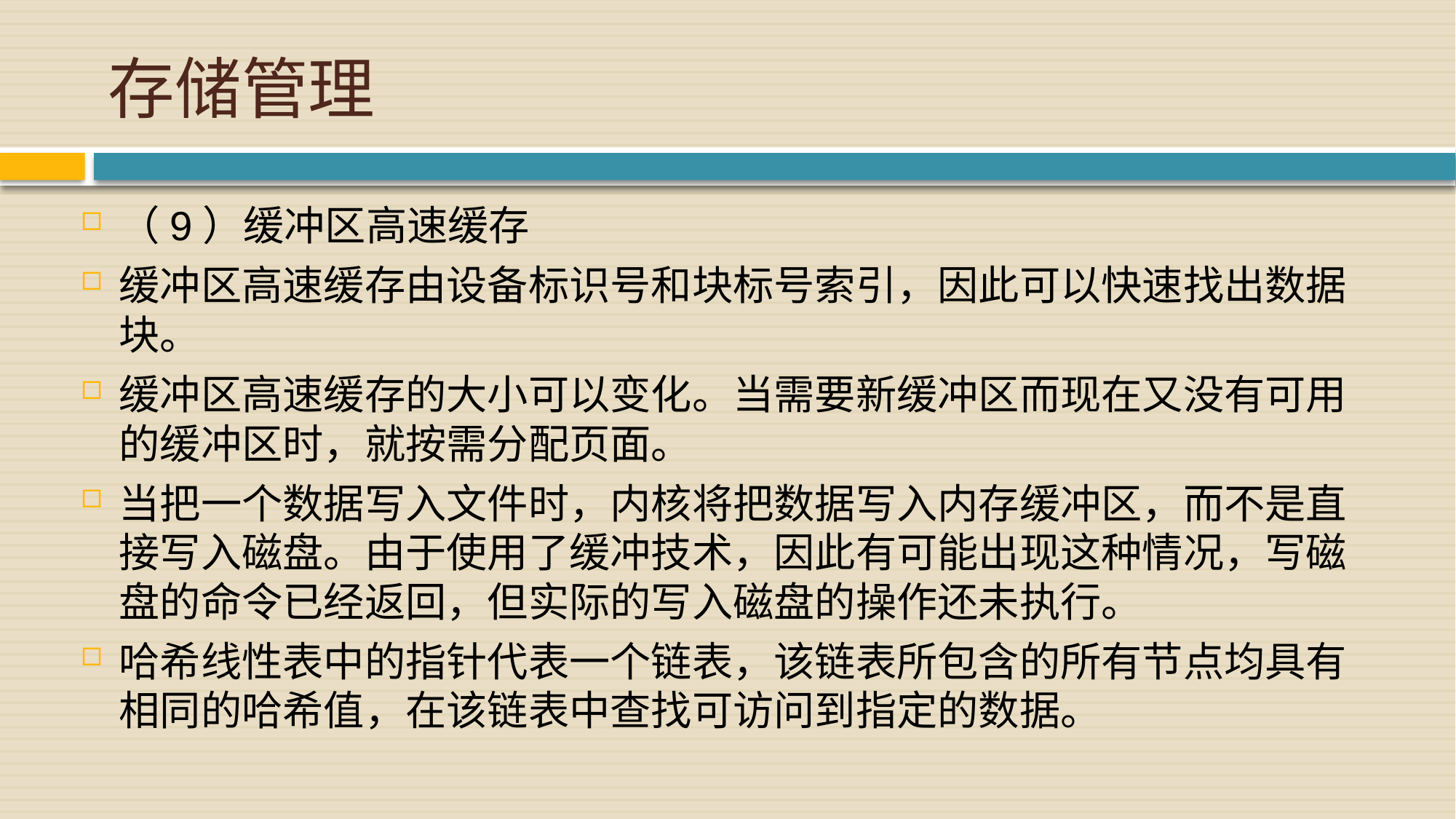

# 存储管理
（9）缓冲区高速缓存
缓冲区高速缓存由设备标识号和块标号索引，因此可以快速找出数据块。
缓冲区高速缓存的大小可以变化。当需要新缓冲区而现在又没有可用的缓冲区时，就按需分配页面。
当把一个数据写入文件时，内核将把数据写入内存缓冲区，而不是直接写入磁盘。由于使用了缓冲技术，因此有可能出现这种情况，写磁盘的命令已经返回，但实际的写入磁盘的操作还未执行。
哈希线性表中的指针代表一个链表，该链表所包含的所有节点均具有相同的哈希值，在该链表中查找可访问到指定的数据。